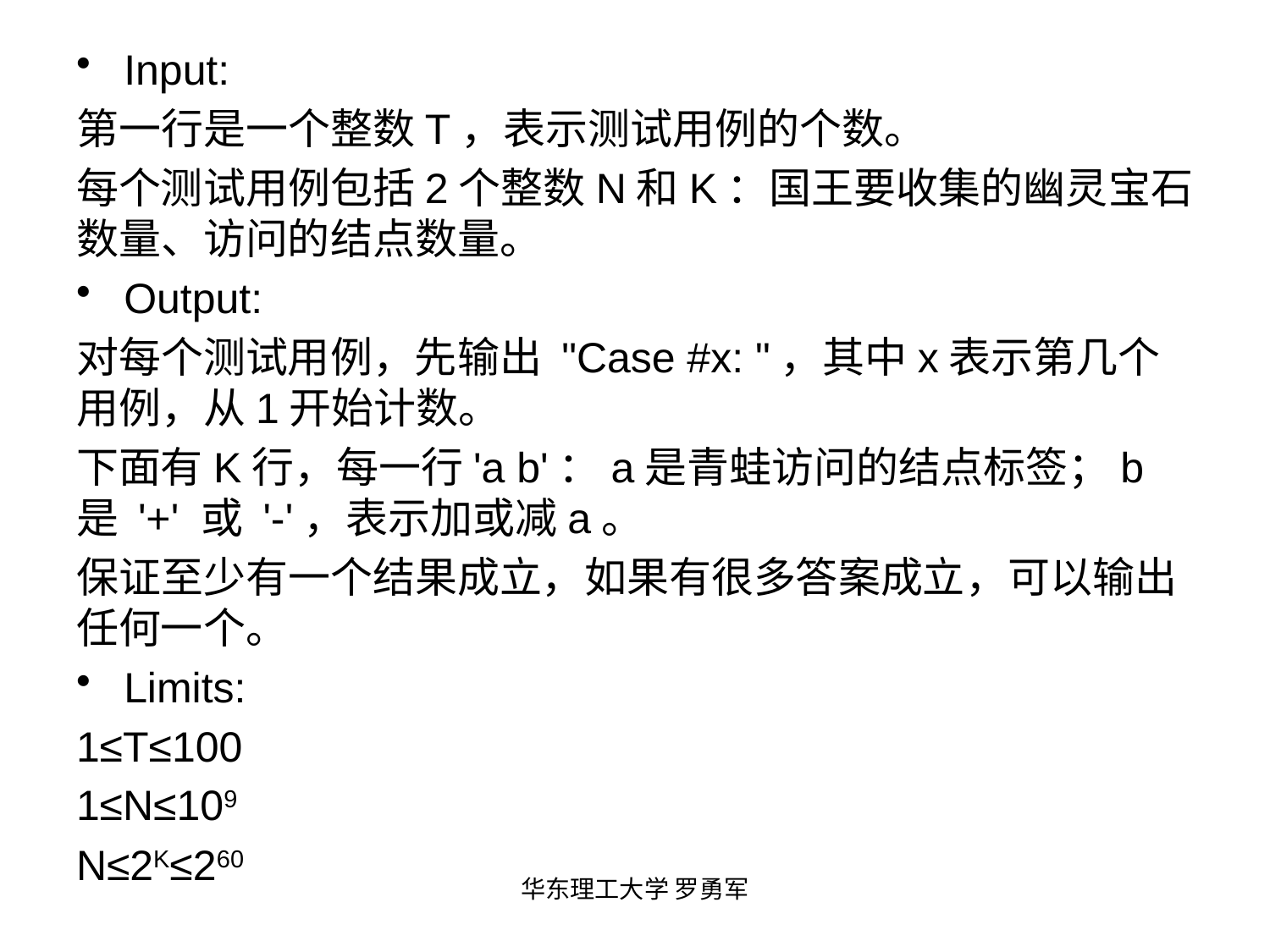

Input:
第一行是一个整数T，表示测试用例的个数。
每个测试用例包括2个整数N和K：国王要收集的幽灵宝石数量、访问的结点数量。
Output:
对每个测试用例，先输出 "Case #x: "，其中x表示第几个用例，从1开始计数。
下面有K行，每一行'a b'：a是青蛙访问的结点标签；b是 '+' 或 '-'，表示加或减a。
保证至少有一个结果成立，如果有很多答案成立，可以输出任何一个。
Limits:
1≤T≤100
1≤N≤109
N≤2K≤260

华东理工大学 罗勇军